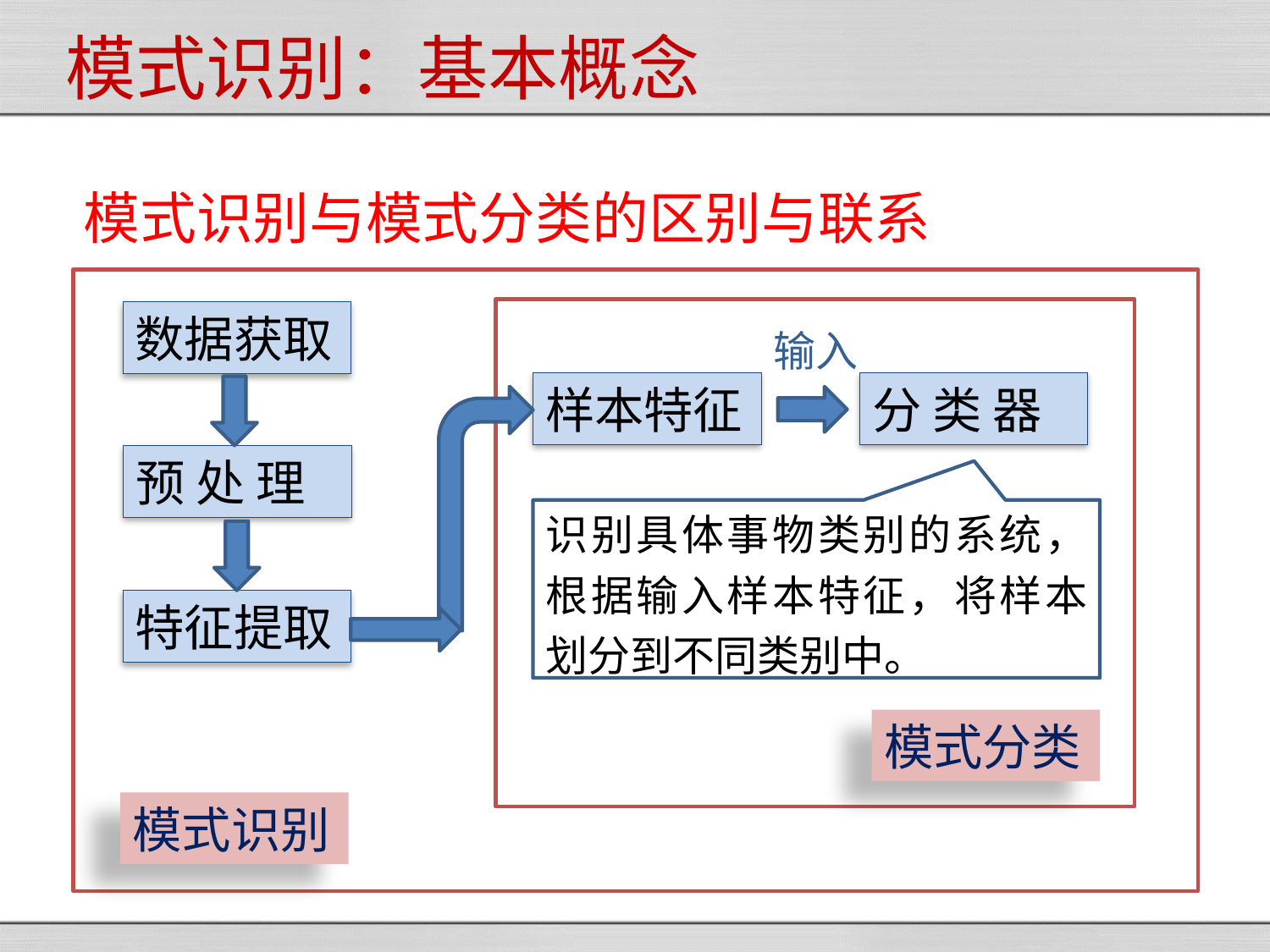

模式识别：基本概念
模式识别与模式分类的区别与联系

输入

数据获取
样本特征
分 类 器

预 处 理
识别具体事物类别的系统，根据输入样本特征，将样本划分到不同类别中。

特征提取

模式分类
模式识别